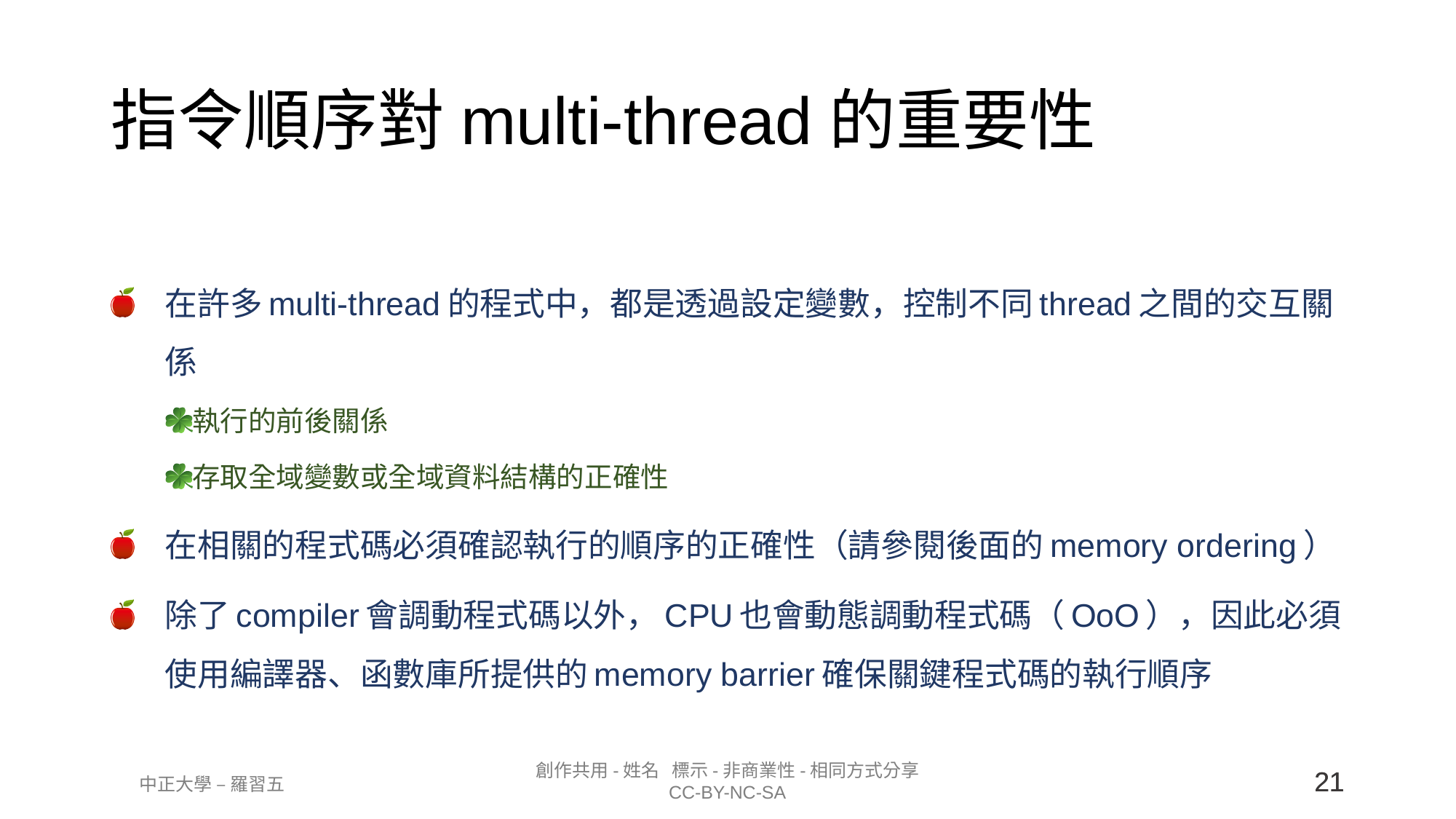

# 指令順序對multi-thread的重要性
在許多multi-thread的程式中，都是透過設定變數，控制不同thread之間的交互關係
執行的前後關係
存取全域變數或全域資料結構的正確性
在相關的程式碼必須確認執行的順序的正確性（請參閱後面的memory ordering）
除了compiler會調動程式碼以外，CPU也會動態調動程式碼（OoO），因此必須使用編譯器、函數庫所提供的memory barrier確保關鍵程式碼的執行順序